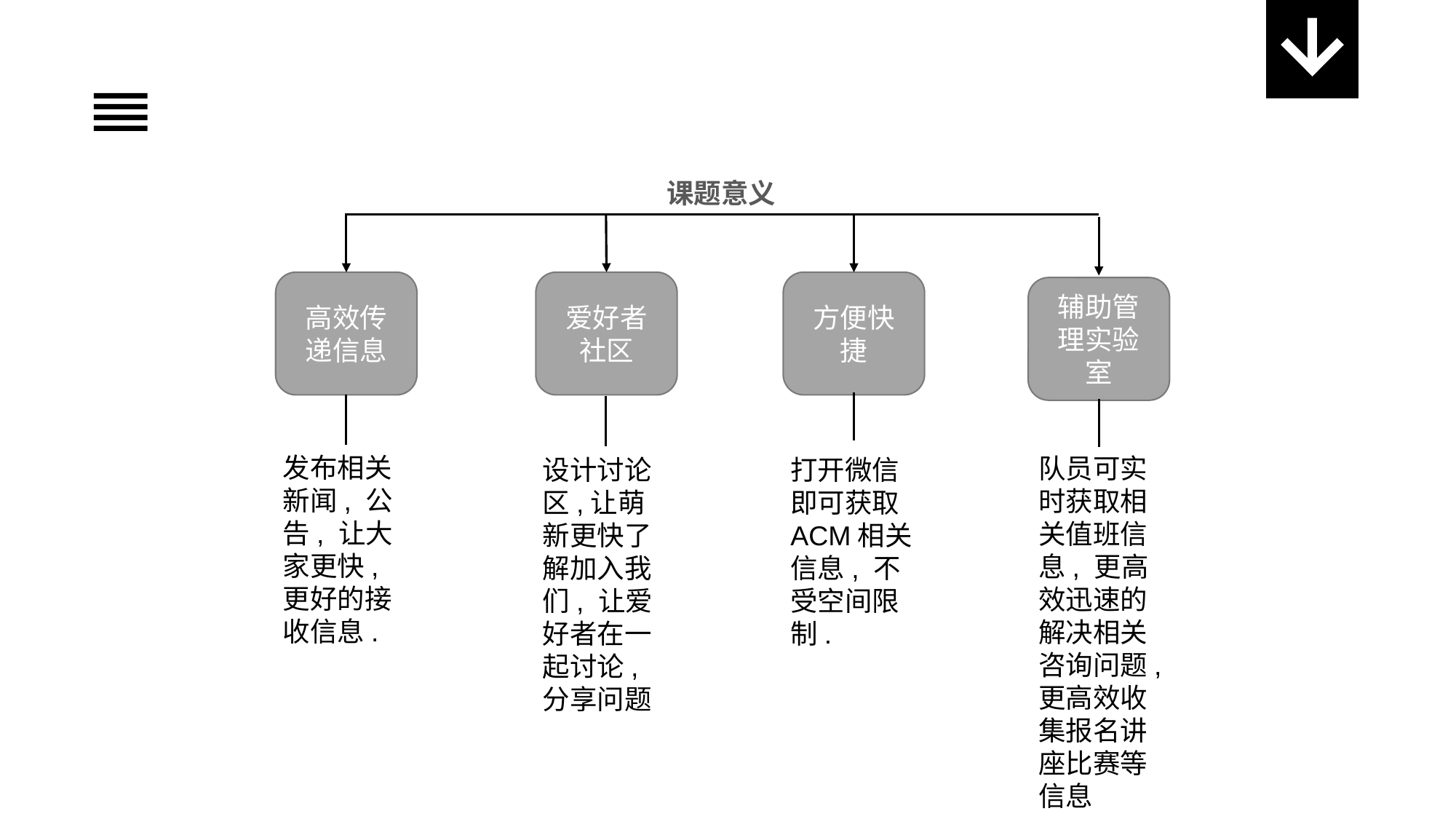

课题意义
高效传递信息
爱好者社区
方便快捷
辅助管理实验室
发布相关新闻, 公告, 让大家更快, 更好的接收信息.
队员可实时获取相关值班信息, 更高效迅速的解决相关咨询问题, 更高效收集报名讲座比赛等信息
设计讨论区,让萌新更快了解加入我们, 让爱好者在一起讨论, 分享问题
打开微信即可获取ACM相关信息, 不受空间限制.